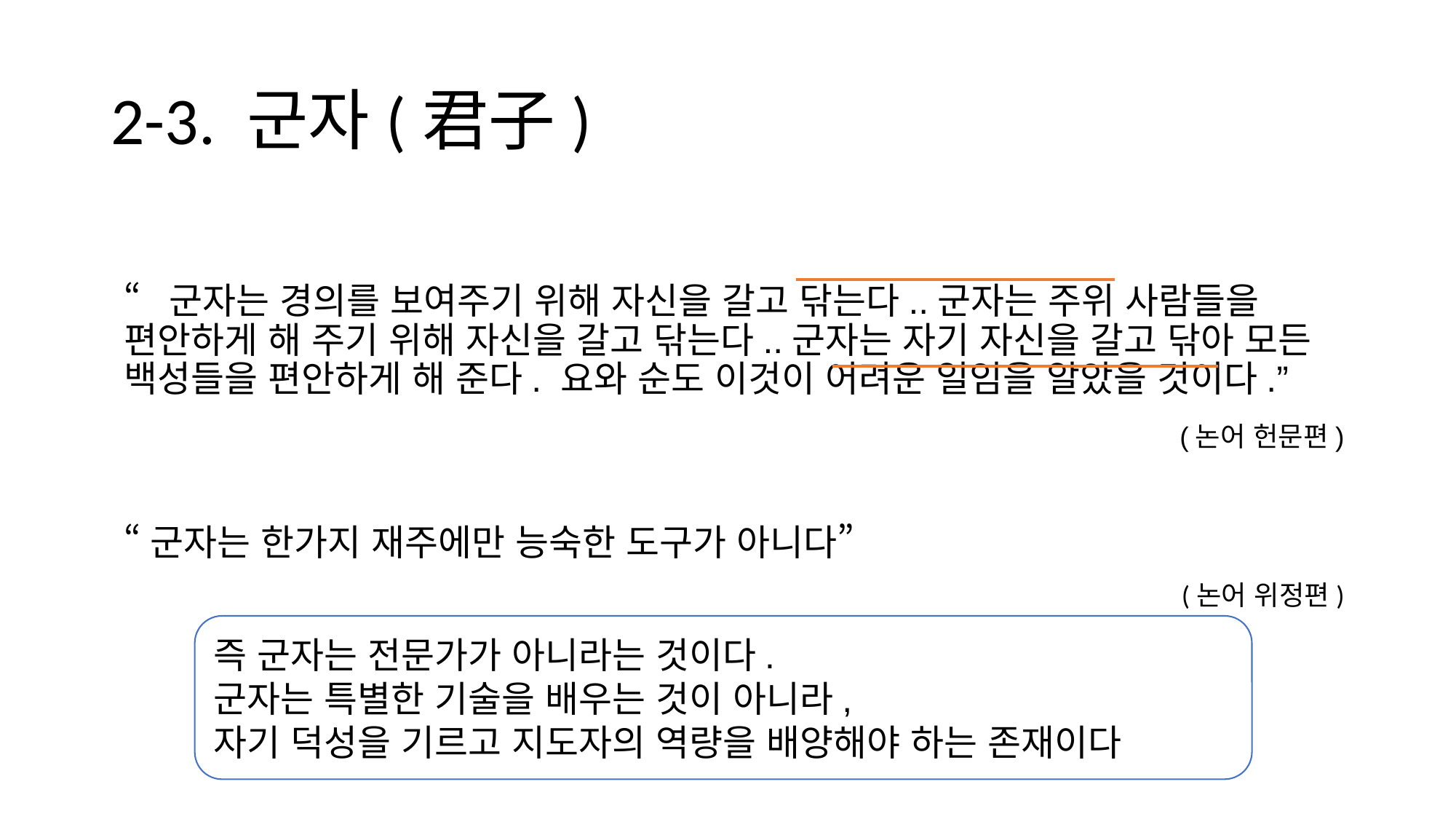

# 2-3. 군자(君子)

“군자는 경의를 보여주기 위해 자신을 갈고 닦는다..군자는 주위 사람들을 편안하게 해 주기 위해 자신을 갈고 닦는다..군자는 자기 자신을 갈고 닦아 모든 백성들을 편안하게 해 준다. 요와 순도 이것이 어려운 일임을 알았을 것이다.”
							(논어 헌문편)

“군자는 한가지 재주에만 능숙한 도구가 아니다”
                                                         	   (논어 위정편)
즉 군자는 전문가가 아니라는 것이다.
군자는 특별한 기술을 배우는 것이 아니라,
자기 덕성을 기르고 지도자의 역량을 배양해야 하는 존재이다